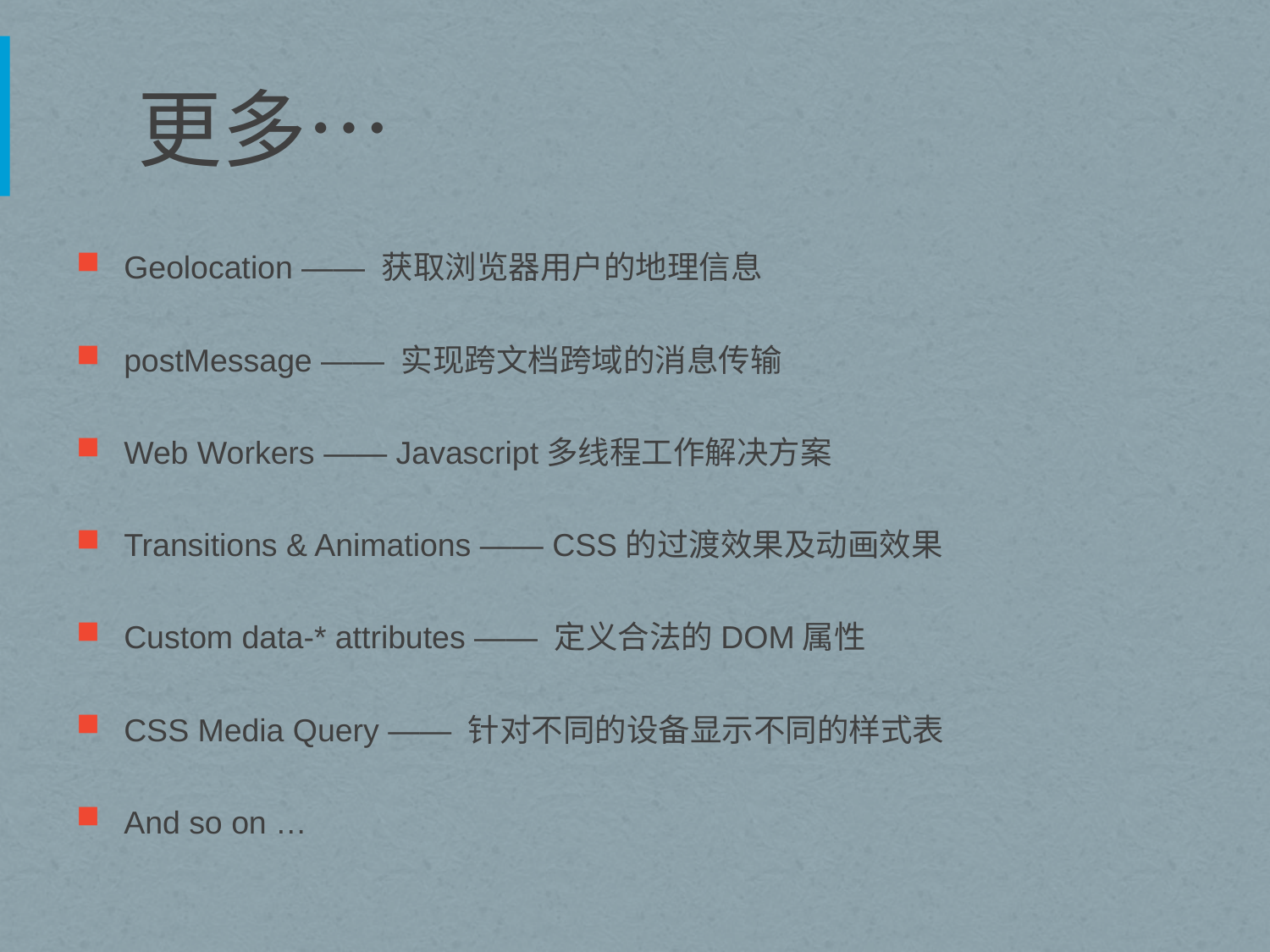

# 更多…
Geolocation —— 获取浏览器用户的地理信息
postMessage —— 实现跨文档跨域的消息传输
Web Workers —— Javascript多线程工作解决方案
Transitions & Animations —— CSS的过渡效果及动画效果
Custom data-* attributes —— 定义合法的DOM属性
CSS Media Query —— 针对不同的设备显示不同的样式表
And so on …